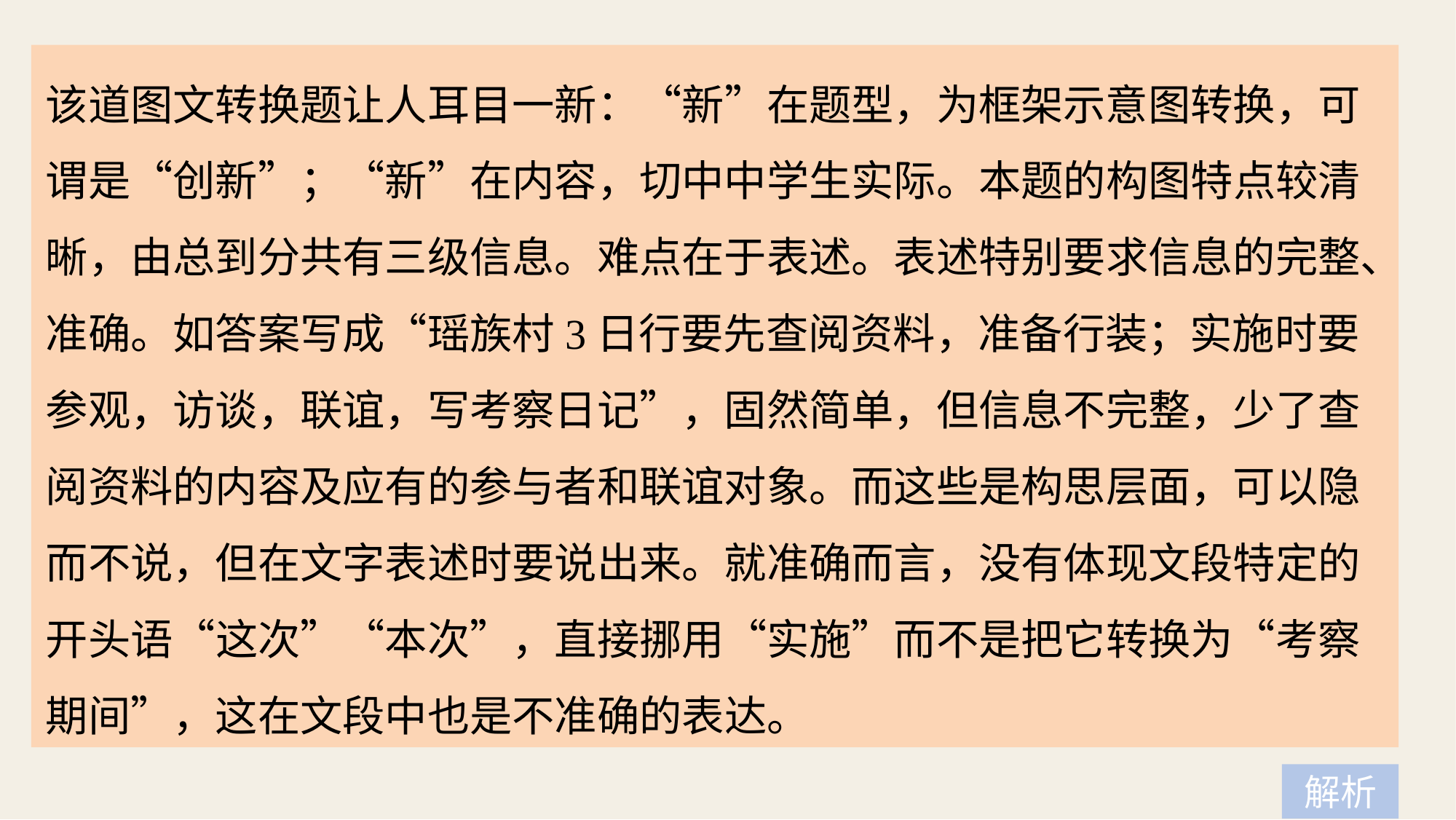

该道图文转换题让人耳目一新：“新”在题型，为框架示意图转换，可谓是“创新”；“新”在内容，切中中学生实际。本题的构图特点较清晰，由总到分共有三级信息。难点在于表述。表述特别要求信息的完整、准确。如答案写成“瑶族村3日行要先查阅资料，准备行装；实施时要参观，访谈，联谊，写考察日记”，固然简单，但信息不完整，少了查阅资料的内容及应有的参与者和联谊对象。而这些是构思层面，可以隐而不说，但在文字表述时要说出来。就准确而言，没有体现文段特定的开头语“这次”“本次”，直接挪用“实施”而不是把它转换为“考察期间”，这在文段中也是不准确的表达。
解析